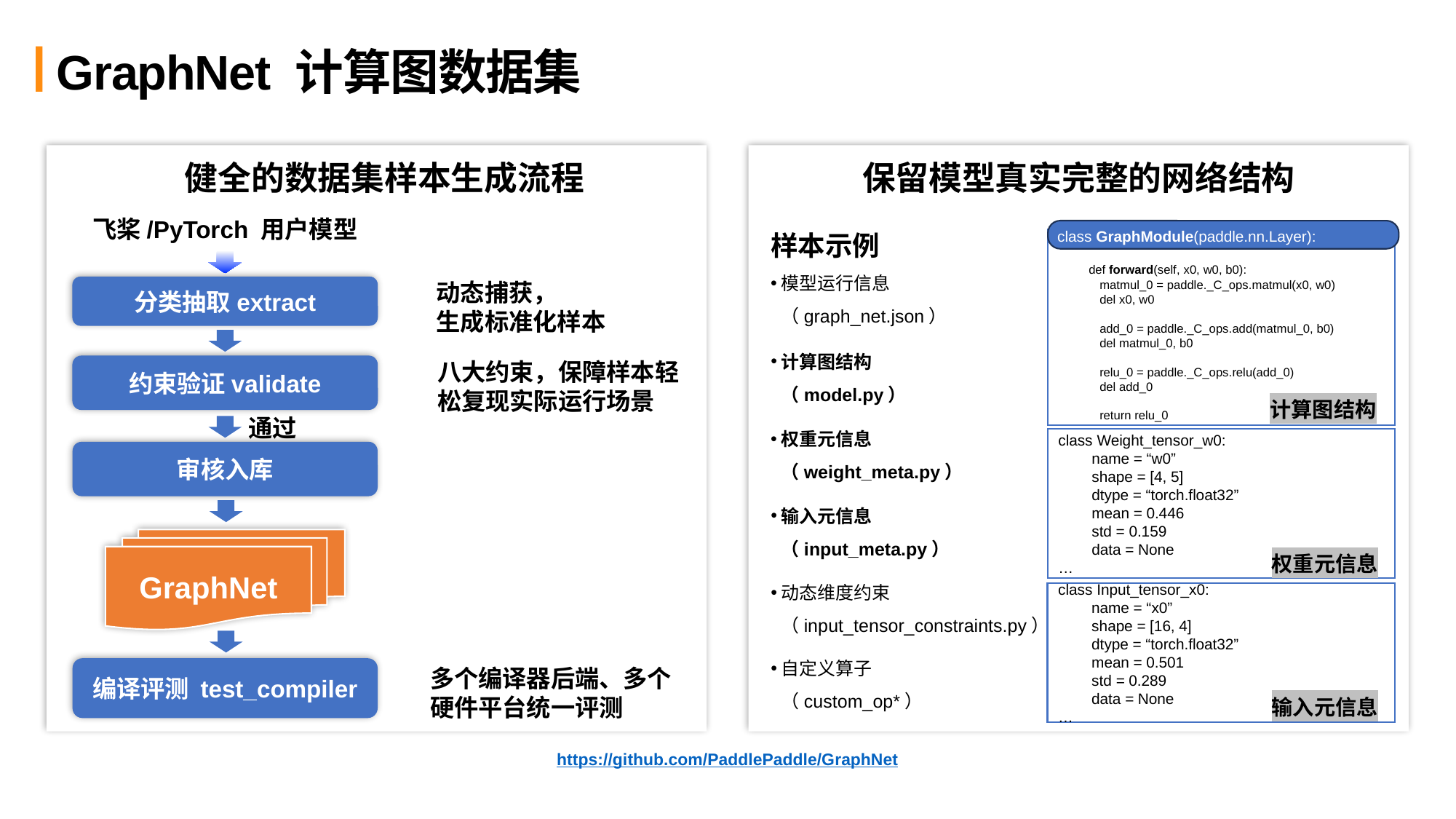

# GraphNet 计算图数据集

 健全的数据集样本生成流程

保留模型真实完整的网络结构
样本示例
模型运行信息（graph_net.json）
飞桨/PyTorch 用户模型

class GraphModule(paddle.nn.Layer):

    def forward(self, x0, w0, b0):
        matmul_0 = paddle._C_ops.matmul(x0, w0)
        del x0, w0

        add_0 = paddle._C_ops.add(matmul_0, b0)
        del matmul_0, b0

        relu_0 = paddle._C_ops.relu(add_0)
        del add_0

        return relu_0
计算图结构
class Weight_tensor_w0:
        name = “w0”
        shape = [4, 5]
        dtype = “torch.float32”
        mean = 0.446
        std = 0.159
        data = None
…
权重元信息
class Input_tensor_x0:
        name = “x0”
        shape = [16, 4]
        dtype = “torch.float32”
        mean = 0.501
        std = 0.289
        data = None
…
输入元信息

动态捕获，
生成标准化样本
分类抽取extract

计算图结构（model.py）
八大约束，保障样本轻松复现实际运行场景
约束验证validate
通过

权重元信息（weight_meta.py）
审核入库
输入元信息（input_meta.py）

GraphNet
动态维度约束（input_tensor_constraints.py）

自定义算子（custom_op*）
编译评测 test_compiler
多个编译器后端、多个硬件平台统一评测
https://github.com/PaddlePaddle/GraphNet